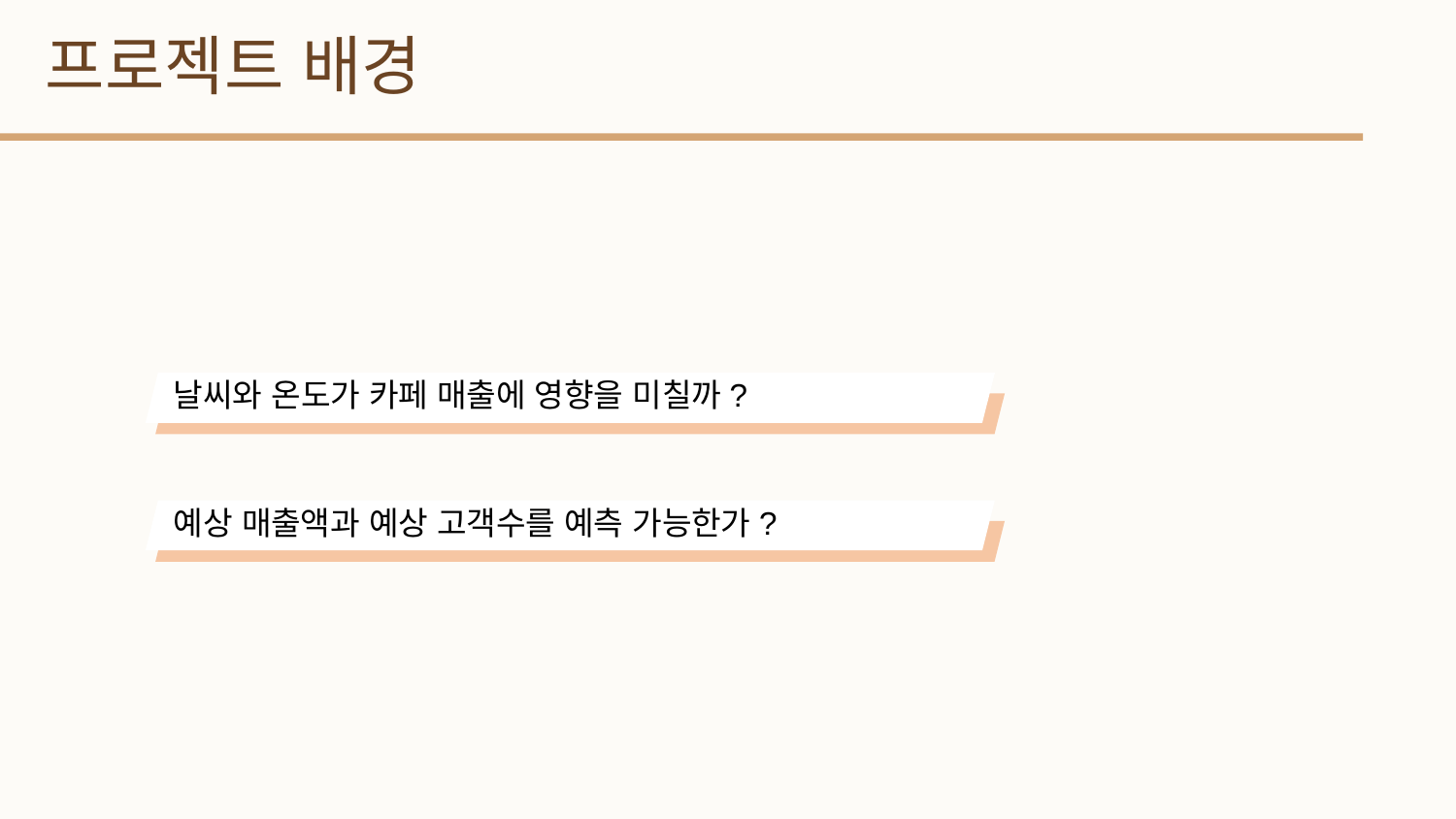

프로젝트 배경

날씨와 온도가 카페 매출에 영향을 미칠까?

예상 매출액과 예상 고객수를 예측 가능한가?